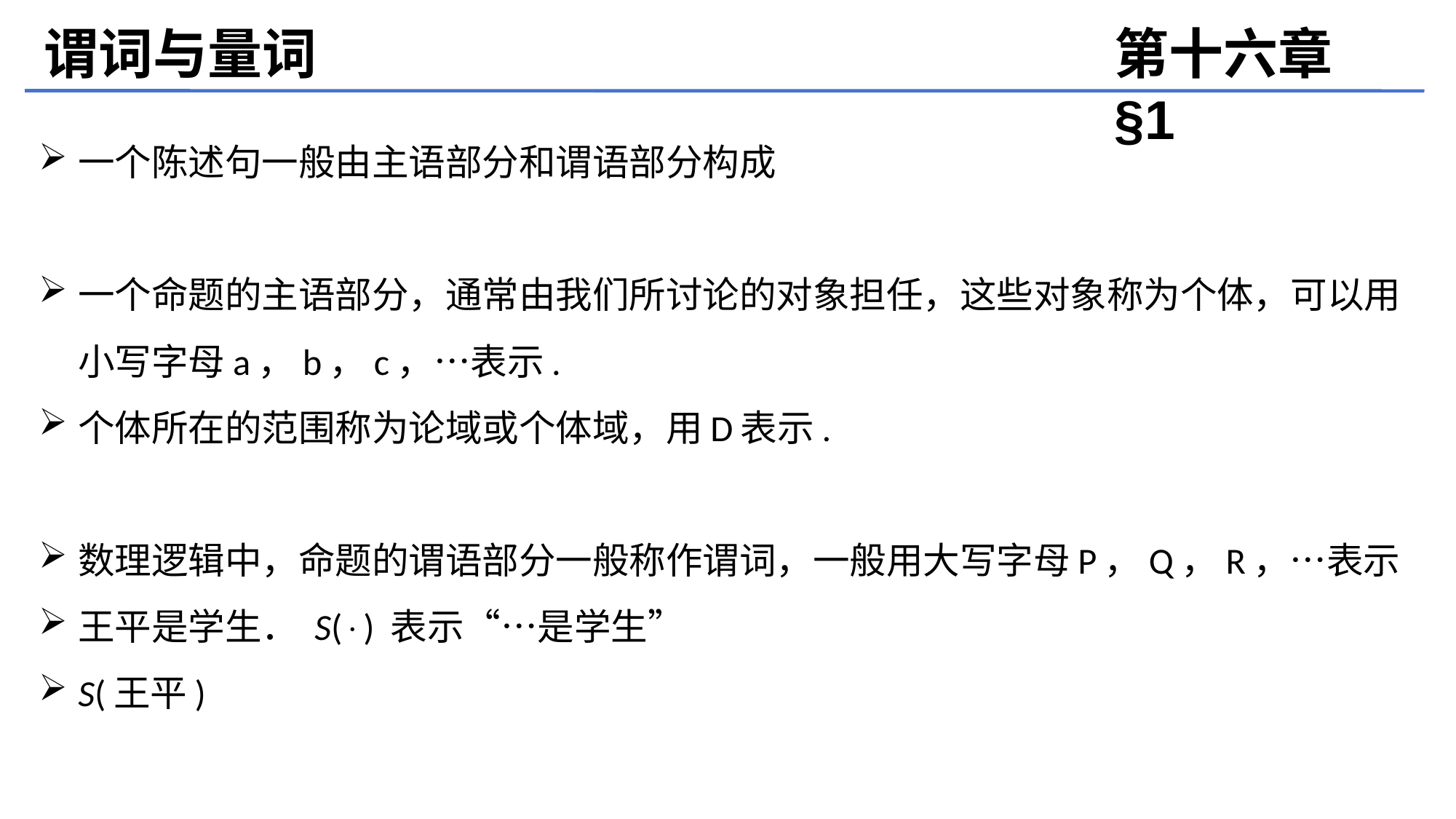

谓词与量词
第十六章 §1
一个陈述句一般由主语部分和谓语部分构成

一个命题的主语部分，通常由我们所讨论的对象担任，这些对象称为个体，可以用小写字母a，b，c，…表示.
个体所在的范围称为论域或个体域，用D表示.

数理逻辑中，命题的谓语部分一般称作谓词，一般用大写字母P，Q，R，…表示
王平是学生． S(⋅) 表示“…是学生”
S(王平)